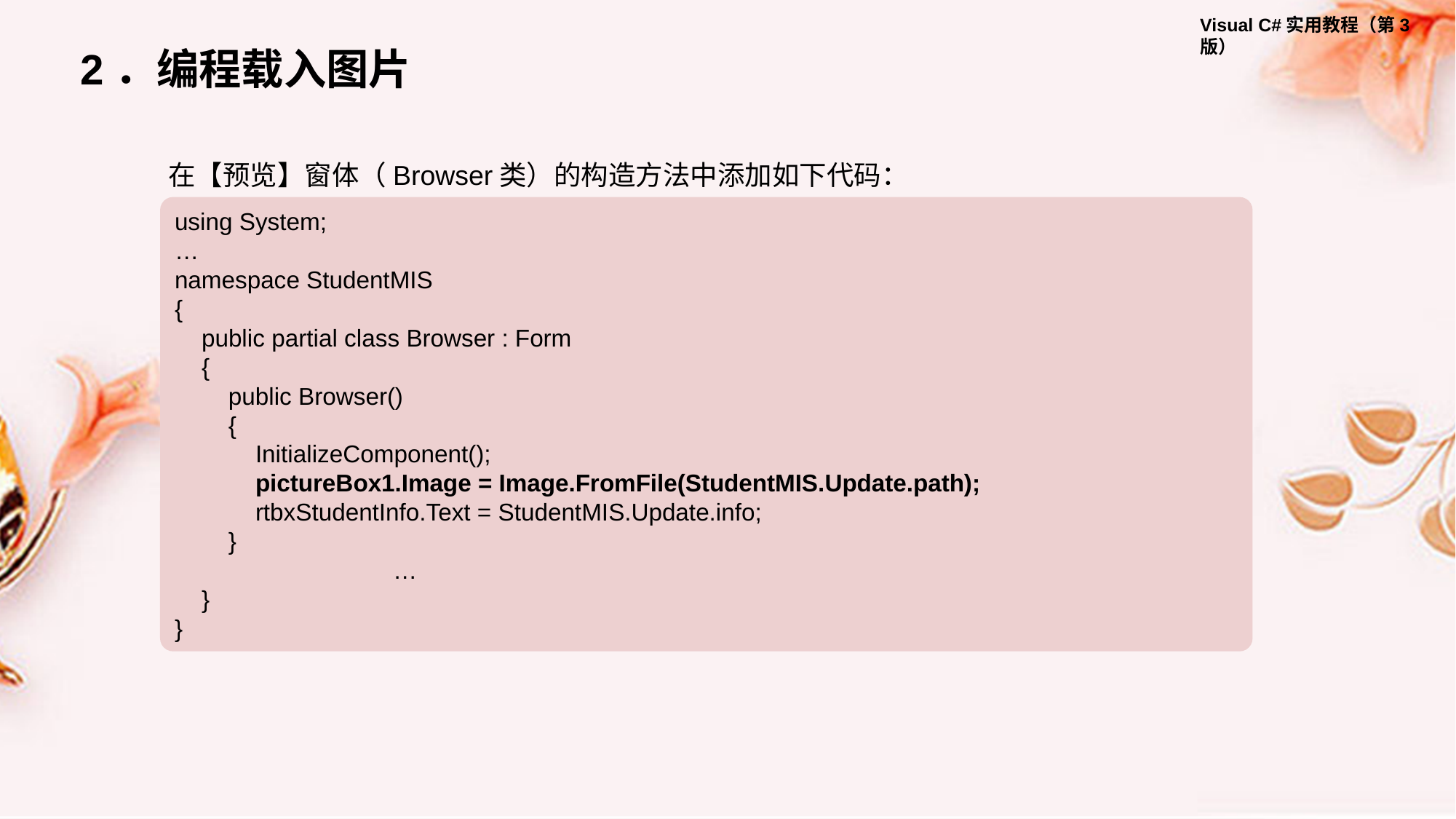

2．编程载入图片
在【预览】窗体（Browser类）的构造方法中添加如下代码：
using System;
…
namespace StudentMIS
{
    public partial class Browser : Form
    {
        public Browser()
        {
            InitializeComponent();
            pictureBox1.Image = Image.FromFile(StudentMIS.Update.path);
            rtbxStudentInfo.Text = StudentMIS.Update.info;
        }
		…
    }
}